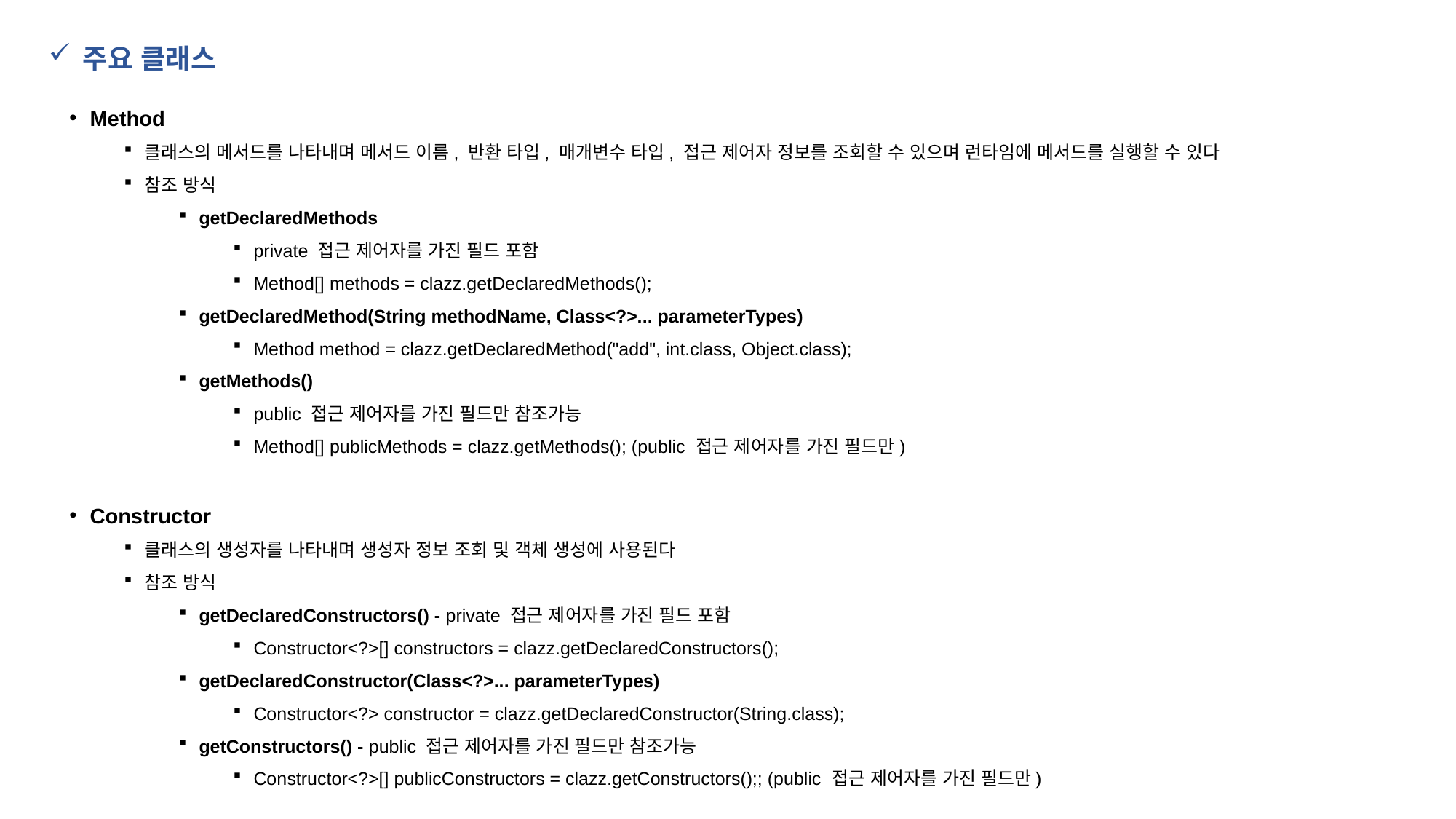

주요 클래스
Method
클래스의 메서드를 나타내며 메서드 이름, 반환 타입, 매개변수 타입, 접근 제어자 정보를 조회할 수 있으며 런타임에 메서드를 실행할 수 있다
참조 방식
getDeclaredMethods
private 접근 제어자를 가진 필드 포함
Method[] methods = clazz.getDeclaredMethods();
getDeclaredMethod(String methodName, Class<?>... parameterTypes)
Method method = clazz.getDeclaredMethod("add", int.class, Object.class);
getMethods()
public 접근 제어자를 가진 필드만 참조가능
Method[] publicMethods = clazz.getMethods(); (public 접근 제어자를 가진 필드만)

Constructor
클래스의 생성자를 나타내며 생성자 정보 조회 및 객체 생성에 사용된다
참조 방식
getDeclaredConstructors() - private 접근 제어자를 가진 필드 포함
Constructor<?>[] constructors = clazz.getDeclaredConstructors();
getDeclaredConstructor(Class<?>... parameterTypes)
Constructor<?> constructor = clazz.getDeclaredConstructor(String.class);
getConstructors() - public 접근 제어자를 가진 필드만 참조가능
Constructor<?>[] publicConstructors = clazz.getConstructors();; (public 접근 제어자를 가진 필드만)